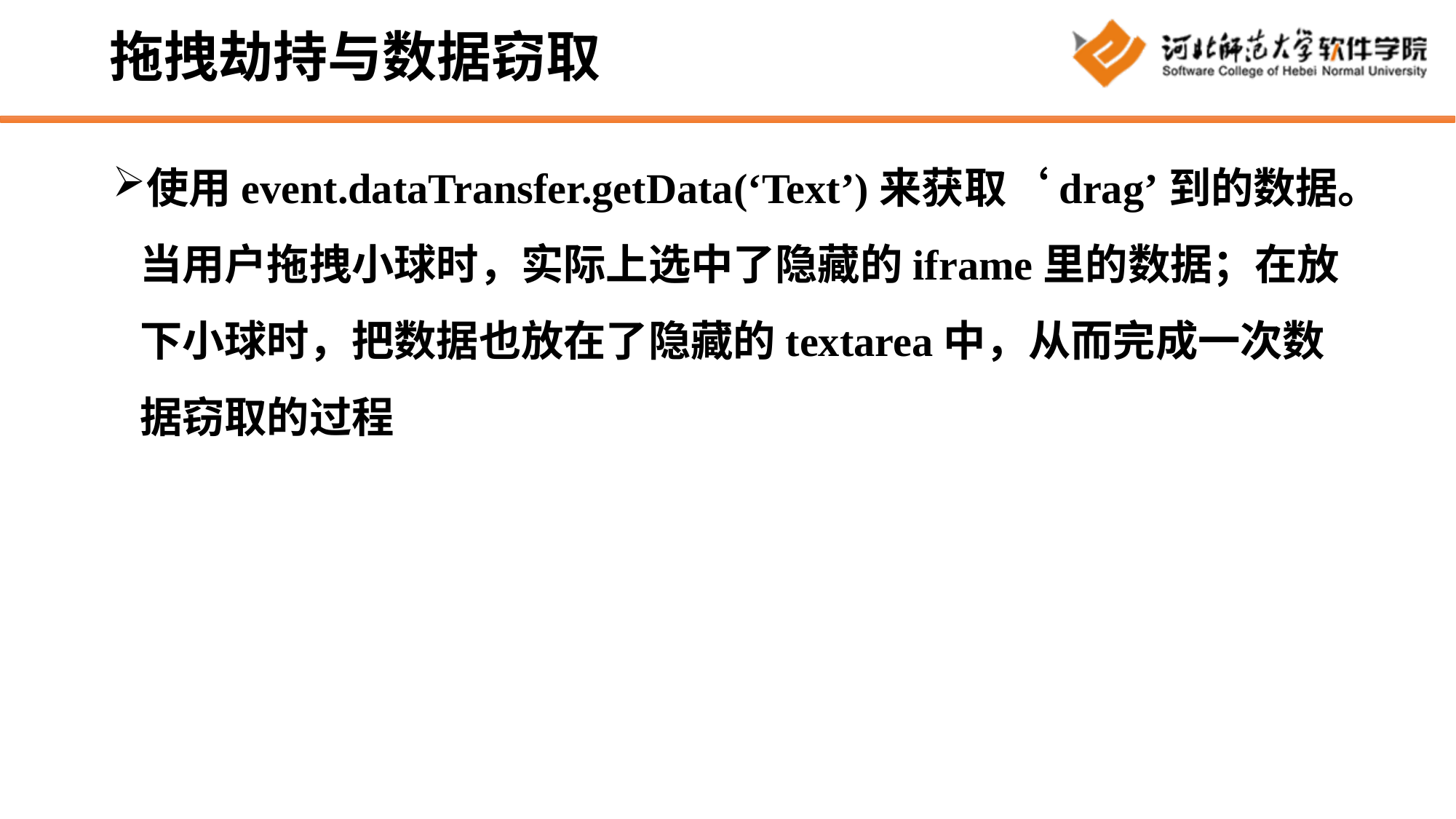

# 拖拽劫持与数据窃取
使用event.dataTransfer.getData(‘Text’)来获取‘drag’到的数据。当用户拖拽小球时，实际上选中了隐藏的iframe里的数据；在放下小球时，把数据也放在了隐藏的textarea中，从而完成一次数据窃取的过程